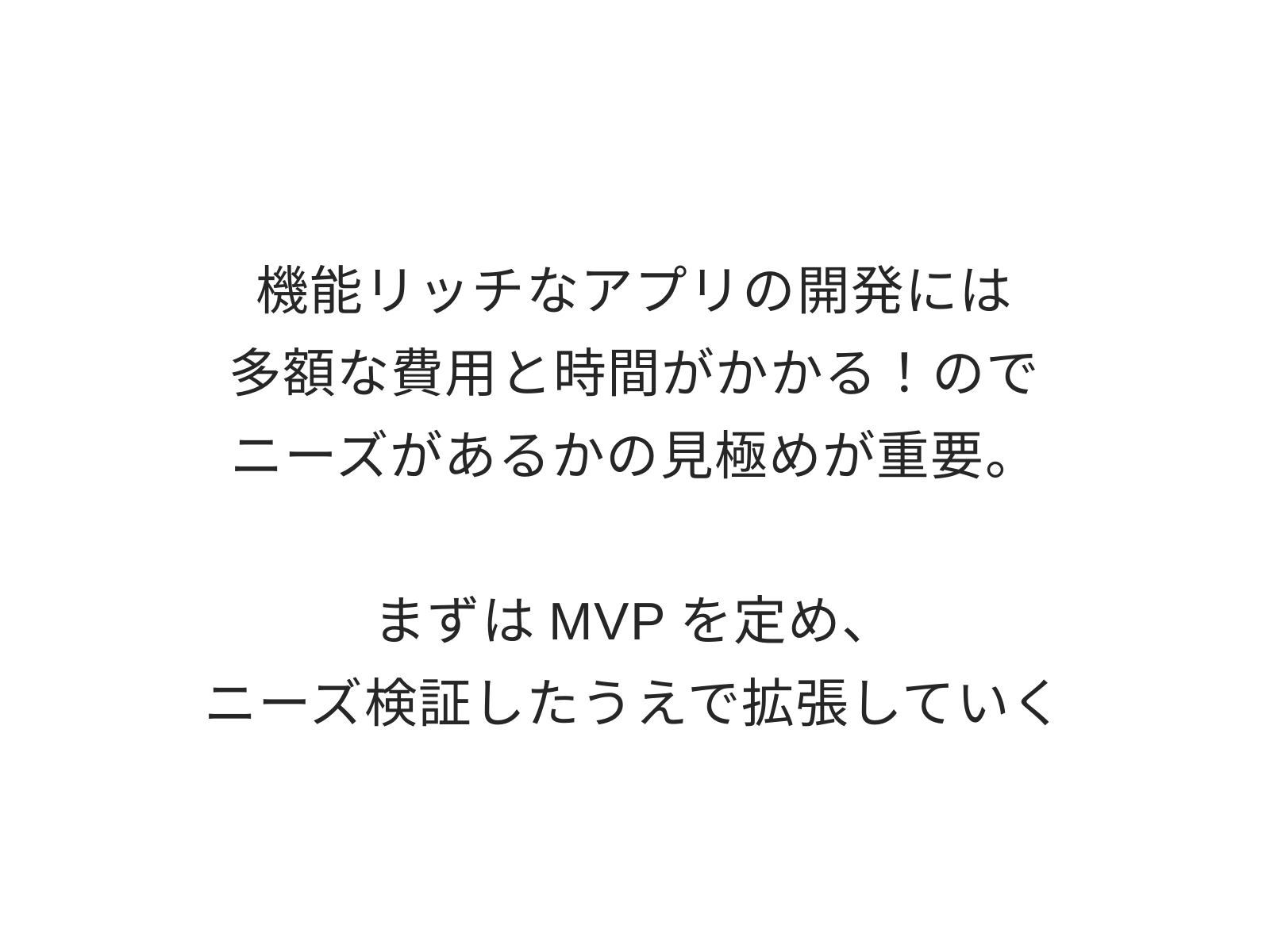

機能リッチなアプリの開発には
多額な費用と時間がかかる！ので
ニーズがあるかの見極めが重要。

まずはMVPを定め、
ニーズ検証したうえで拡張していく